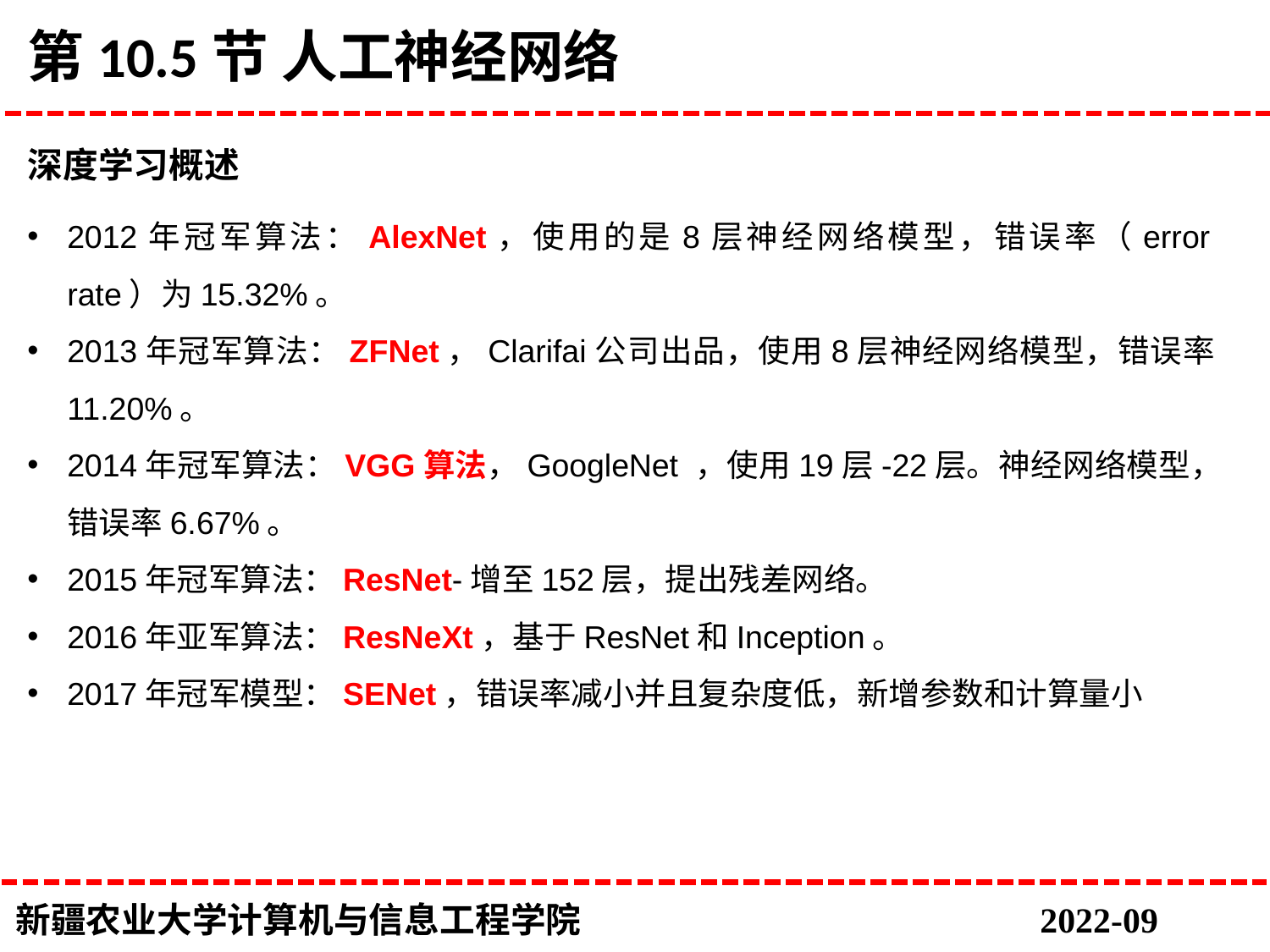

# 第10.5节 人工神经网络
深度学习概述
2012年冠军算法：AlexNet，使用的是8层神经网络模型，错误率（error  rate）为15.32%。
2013年冠军算法：ZFNet，Clarifai公司出品，使用8层神经网络模型，错误率11.20%。
2014年冠军算法：VGG算法，GoogleNet ，使用19层-22层。神经网络模型，错误率6.67%。
2015年冠军算法：ResNet-增至152层，提出残差网络。
2016年亚军算法：ResNeXt，基于ResNet和Inception。
2017年冠军模型：SENet，错误率减小并且复杂度低，新增参数和计算量小